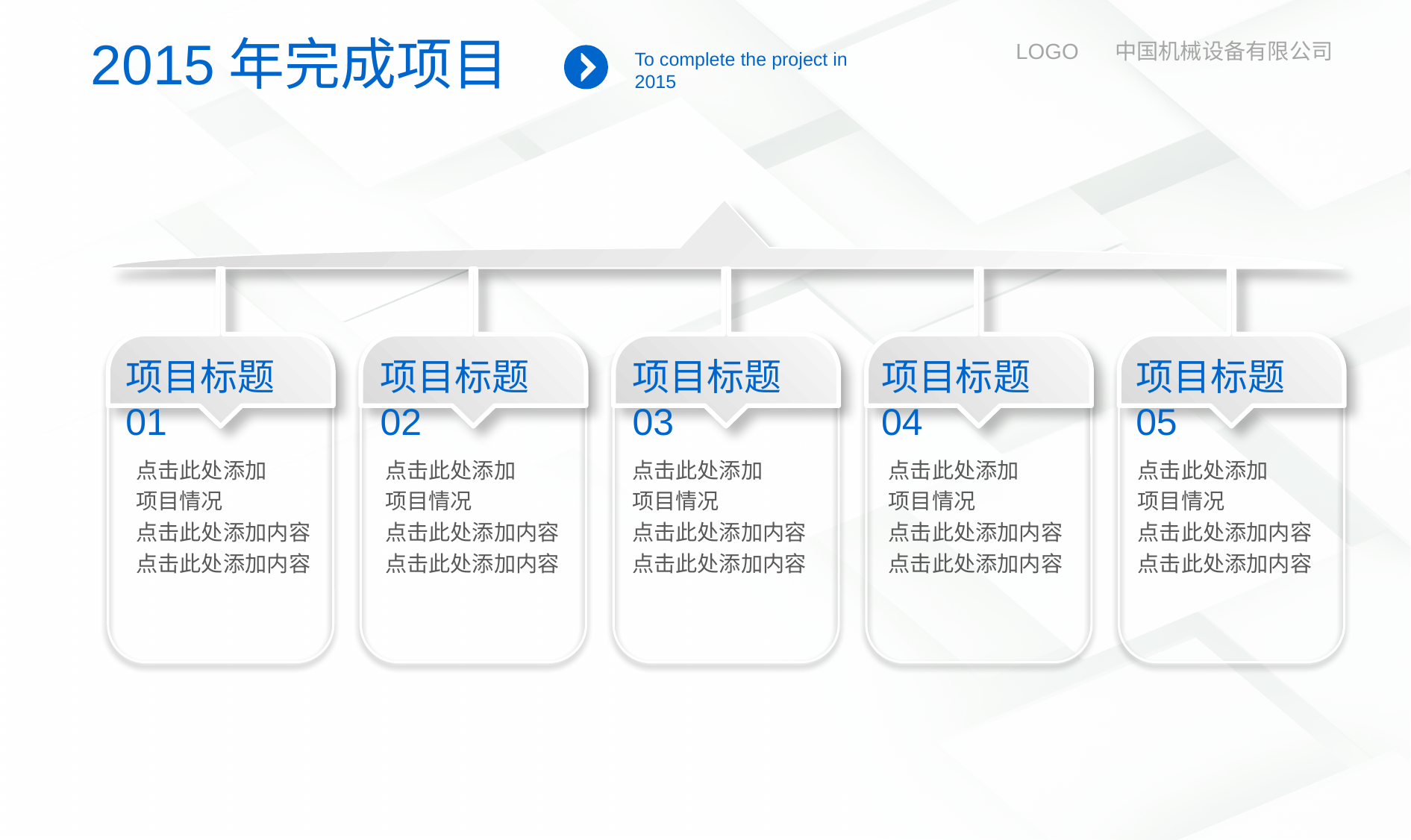

2015年完成项目
To complete the project in 2015

LOGO     中国机械设备有限公司

项目标题01
项目标题02
项目标题03
项目标题04
项目标题05
点击此处添加
项目情况
点击此处添加内容
点击此处添加内容

点击此处添加
项目情况
点击此处添加内容
点击此处添加内容

点击此处添加
项目情况
点击此处添加内容
点击此处添加内容

点击此处添加
项目情况
点击此处添加内容
点击此处添加内容

点击此处添加
项目情况
点击此处添加内容
点击此处添加内容